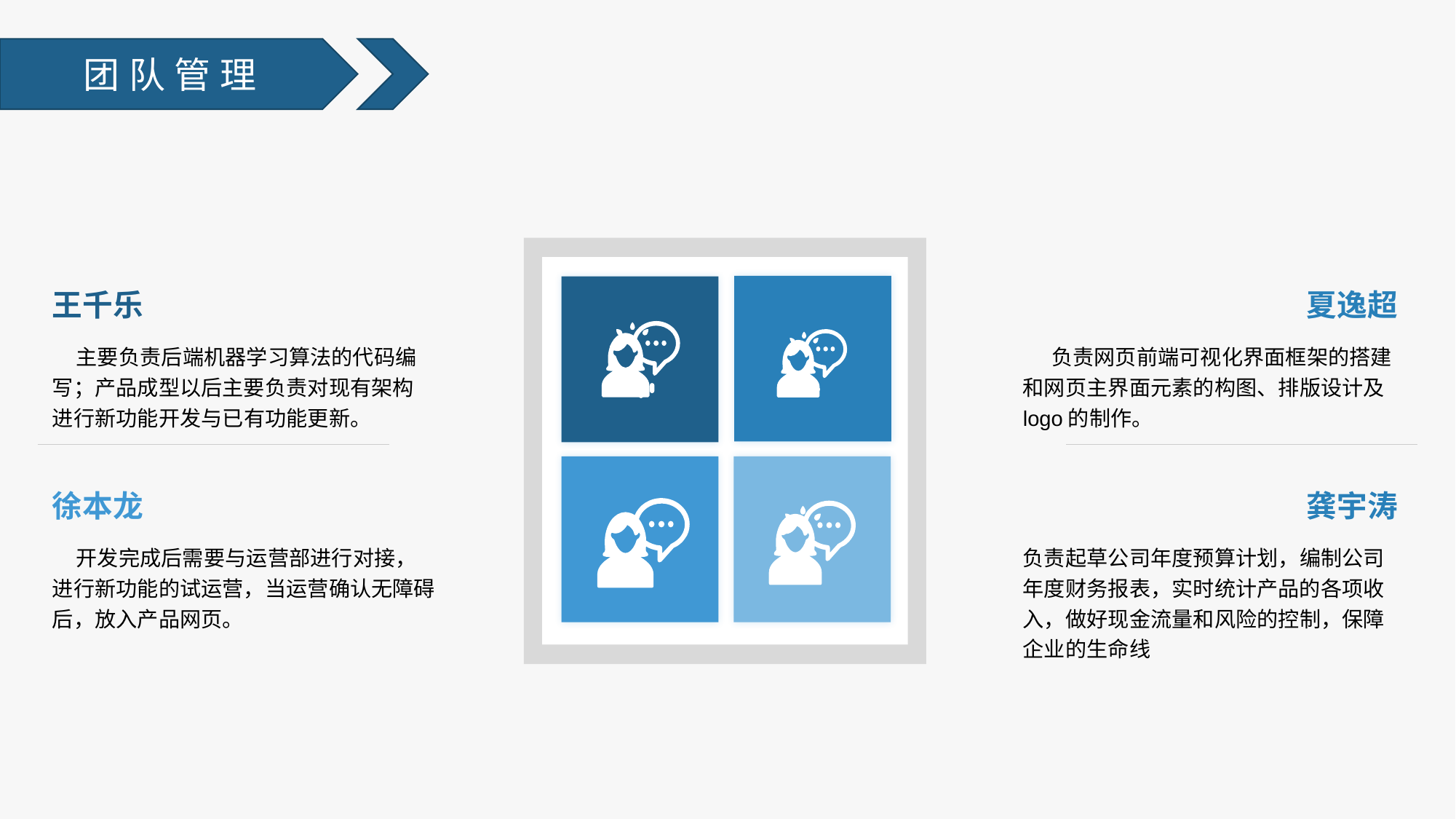

团队管理

王千乐
    主要负责后端机器学习算法的代码编写；产品成型以后主要负责对现有架构进行新功能开发与已有功能更新。
徐本龙
    开发完成后需要与运营部进行对接，进行新功能的试运营，当运营确认无障碍后，放入产品网页。
夏逸超
     负责网页前端可视化界面框架的搭建和网页主界面元素的构图、排版设计及logo的制作。
龚宇涛
负责起草公司年度预算计划，编制公司年度财务报表，实时统计产品的各项收入，做好现金流量和风险的控制，保障企业的生命线